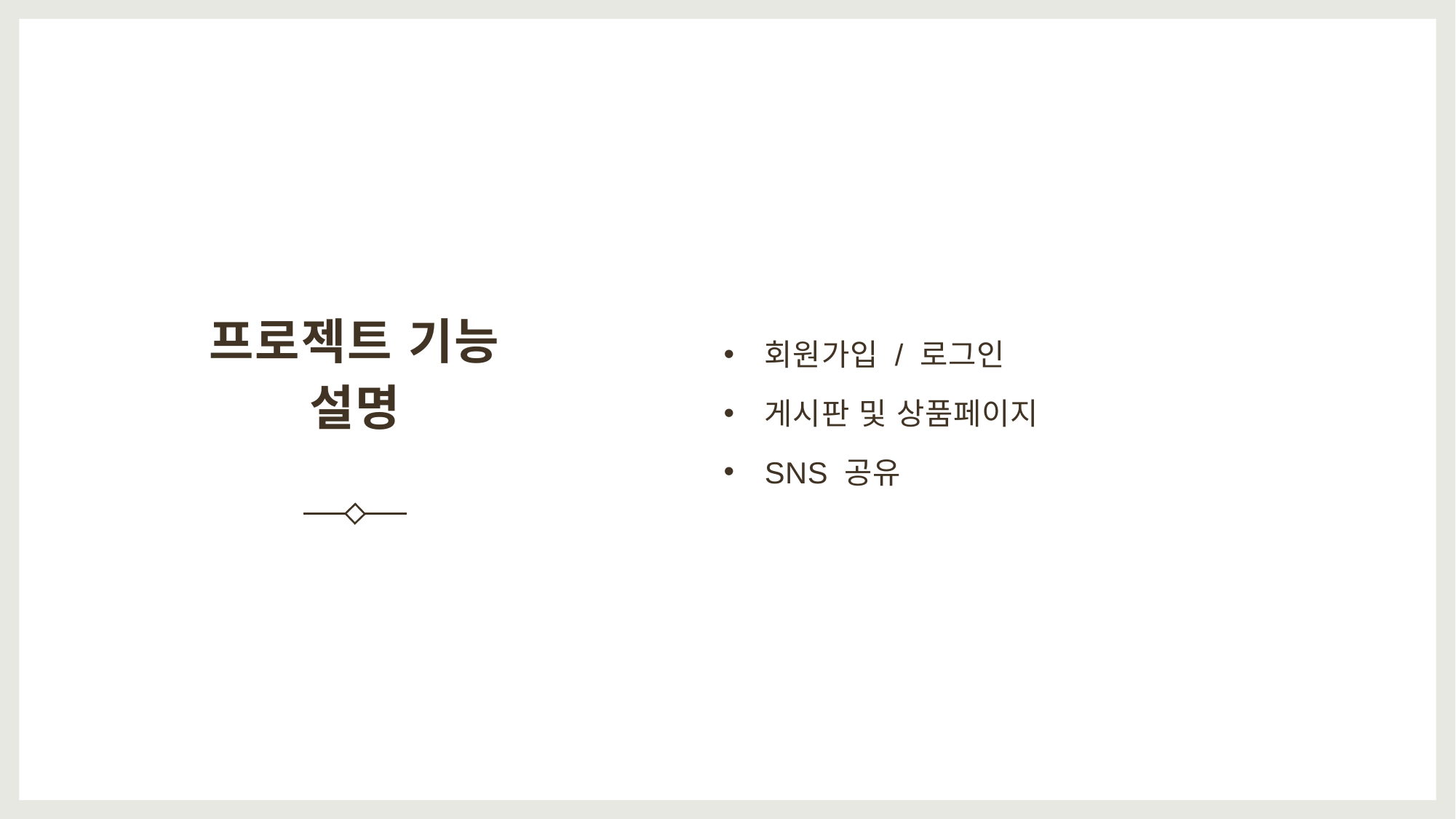

# 프로젝트 기능 설명
회원가입 / 로그인
게시판 및 상품페이지
SNS 공유